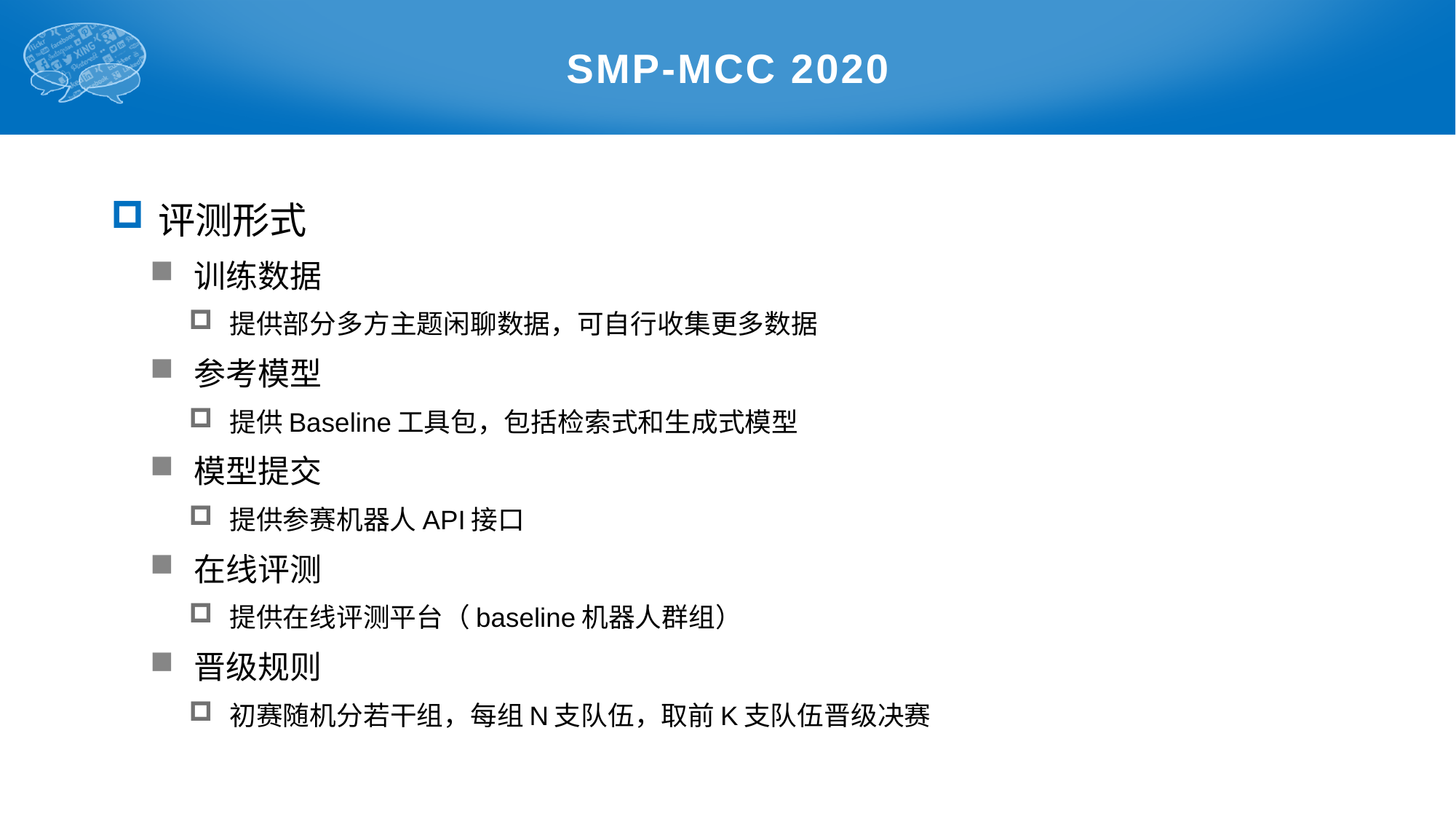

# SMP-MCC 2020
 评测形式
 训练数据
 提供部分多方主题闲聊数据，可自行收集更多数据
 参考模型
 提供Baseline工具包，包括检索式和生成式模型
 模型提交
 提供参赛机器人API接口
 在线评测
 提供在线评测平台（baseline机器人群组）
 晋级规则
 初赛随机分若干组，每组N支队伍，取前K支队伍晋级决赛